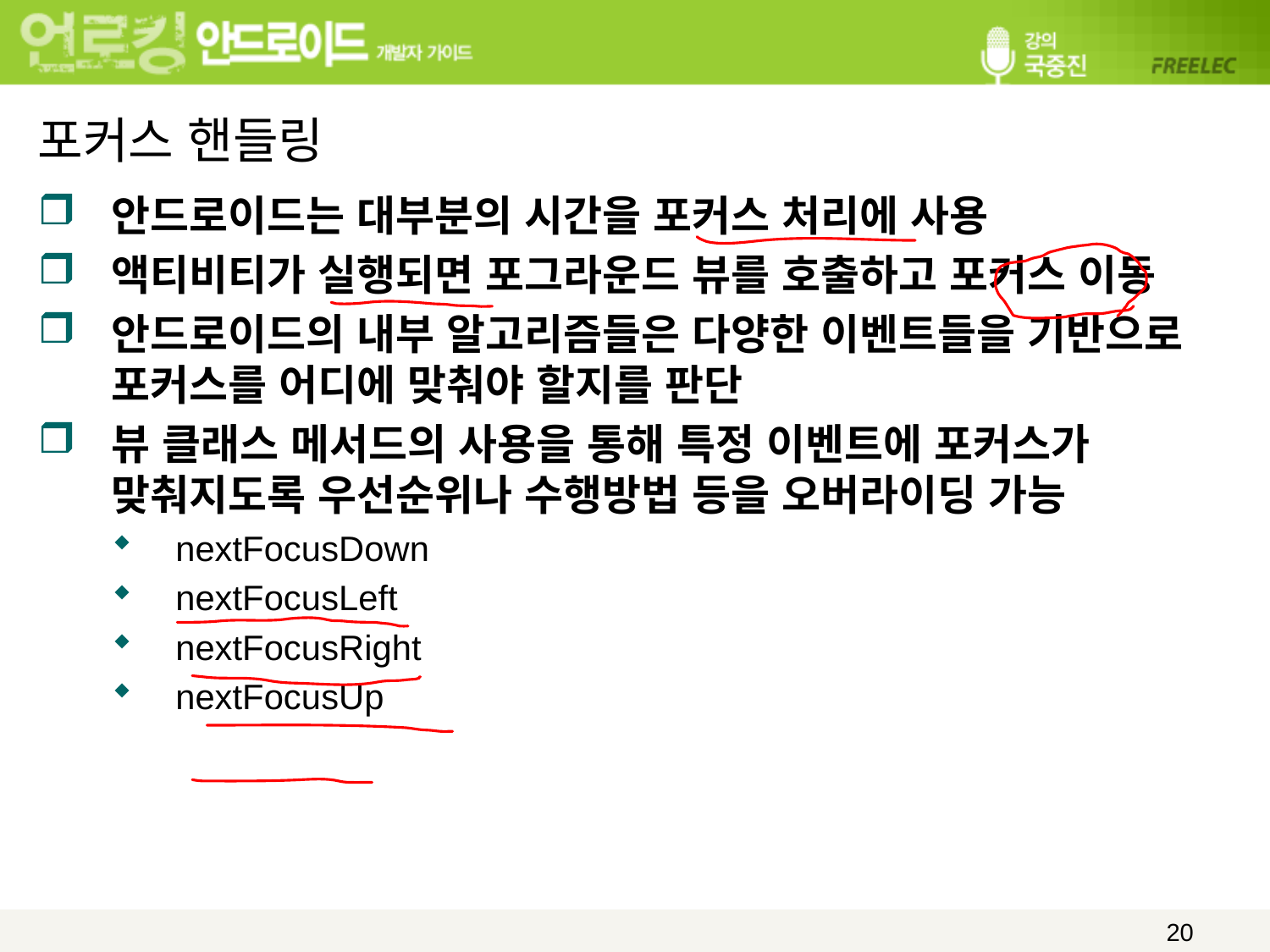

# 포커스 핸들링
안드로이드는 대부분의 시간을 포커스 처리에 사용
액티비티가 실행되면 포그라운드 뷰를 호출하고 포커스 이동
안드로이드의 내부 알고리즘들은 다양한 이벤트들을 기반으로 포커스를 어디에 맞춰야 할지를 판단
뷰 클래스 메서드의 사용을 통해 특정 이벤트에 포커스가 맞춰지도록 우선순위나 수행방법 등을 오버라이딩 가능
nextFocusDown
nextFocusLeft
nextFocusRight
nextFocusUp
20